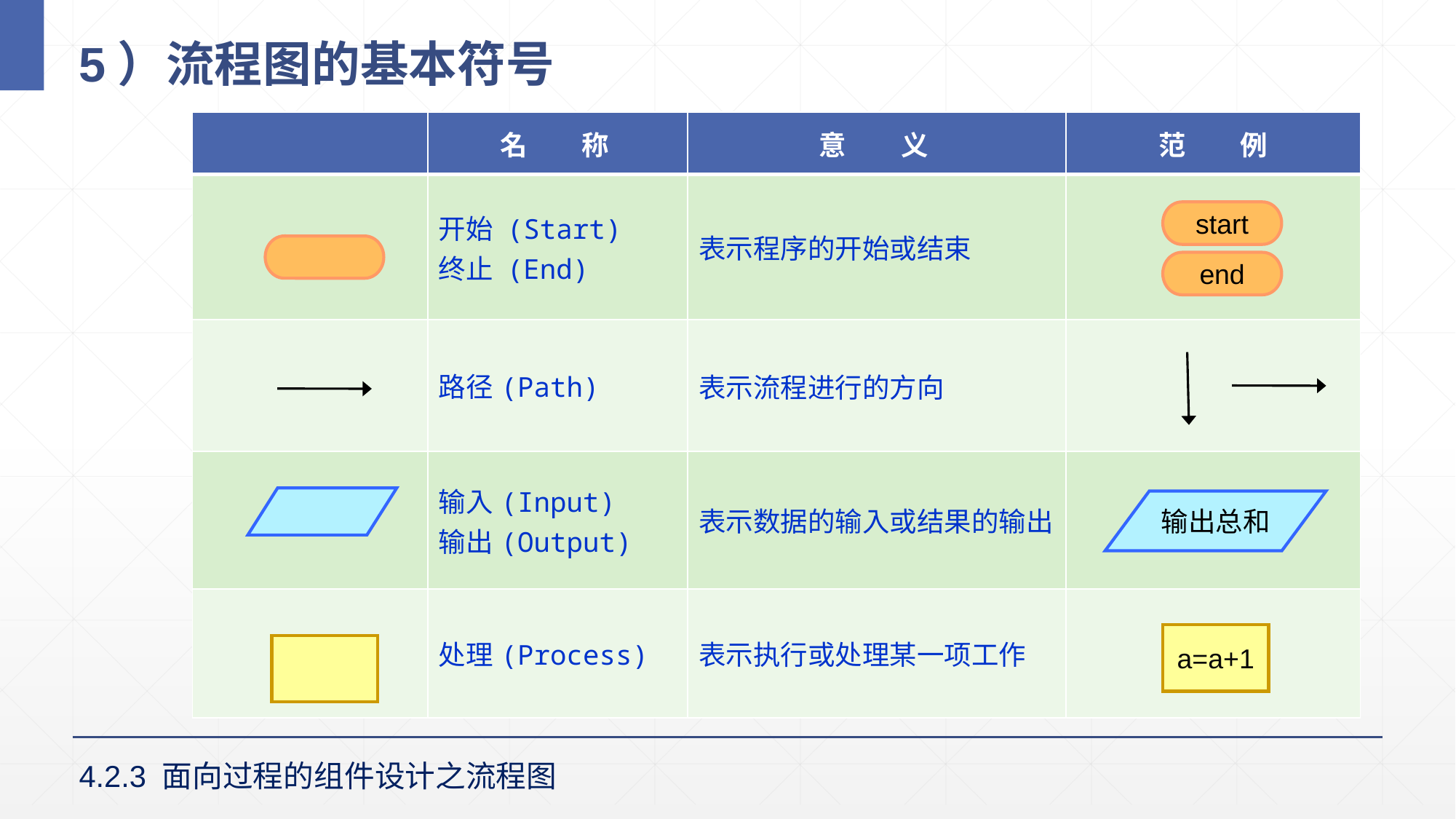

# 5）流程图的基本符号
|  | 名　　称 | 意　　义 | 范　　例 |
| --- | --- | --- | --- |
|  | 开始 (Start) 终止 (End) | 表示程序的开始或结束 |  |
|  | 路径(Path) | 表示流程进行的方向 |  |
|  | 输入(Input) 输出(Output) | 表示数据的输入或结果的输出 |  |
|  | 处理(Process) | 表示执行或处理某一项工作 |  |
start

end

输出总和
a=a+1

4.2.3 面向过程的组件设计之流程图